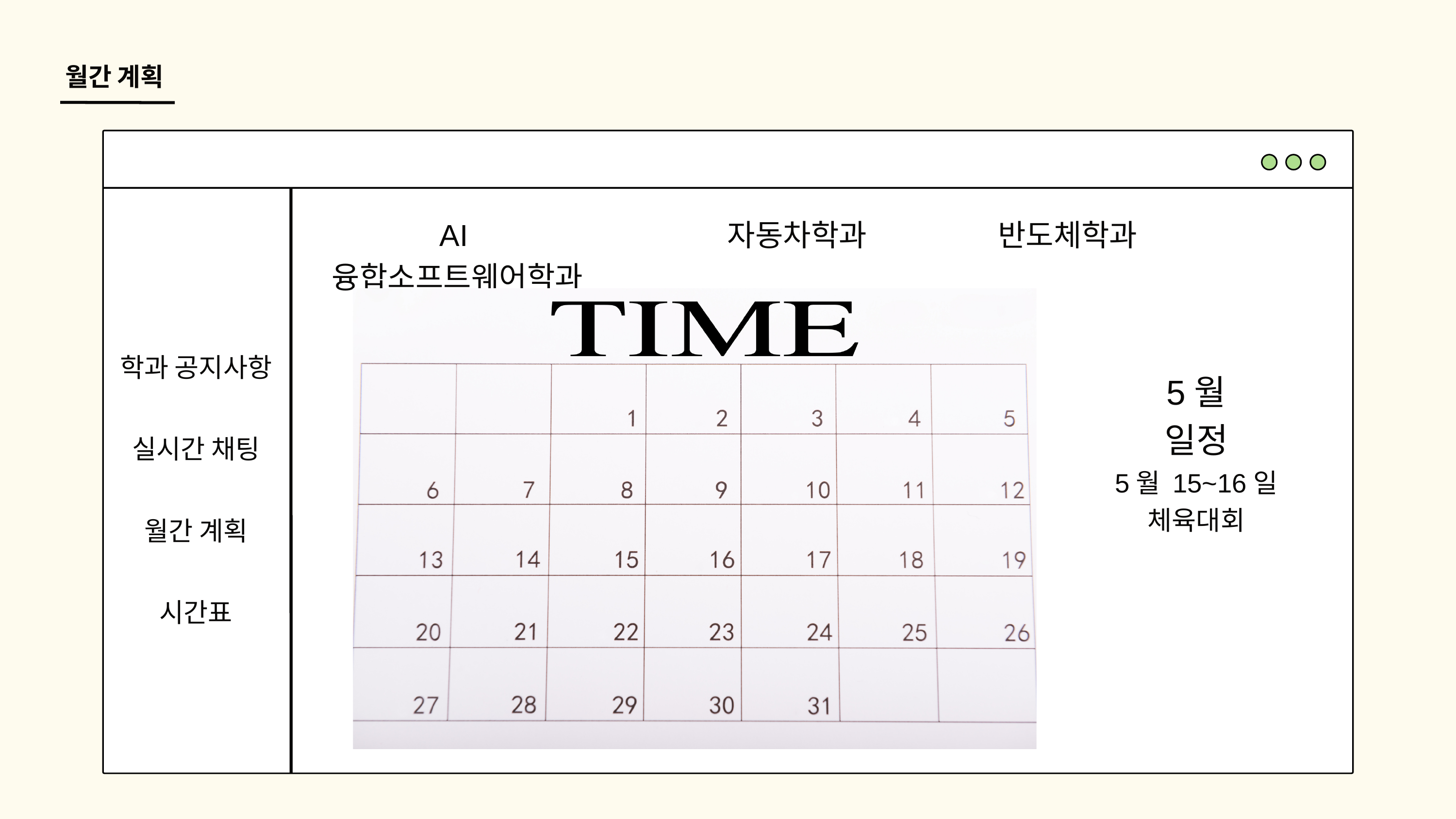

월간 계획

AI융합소프트웨어학과
자동차학과
반도체학과
학과 공지사항
실시간 채팅
월간 계획
시간표

5월 일정
5월 15~16일 체육대회